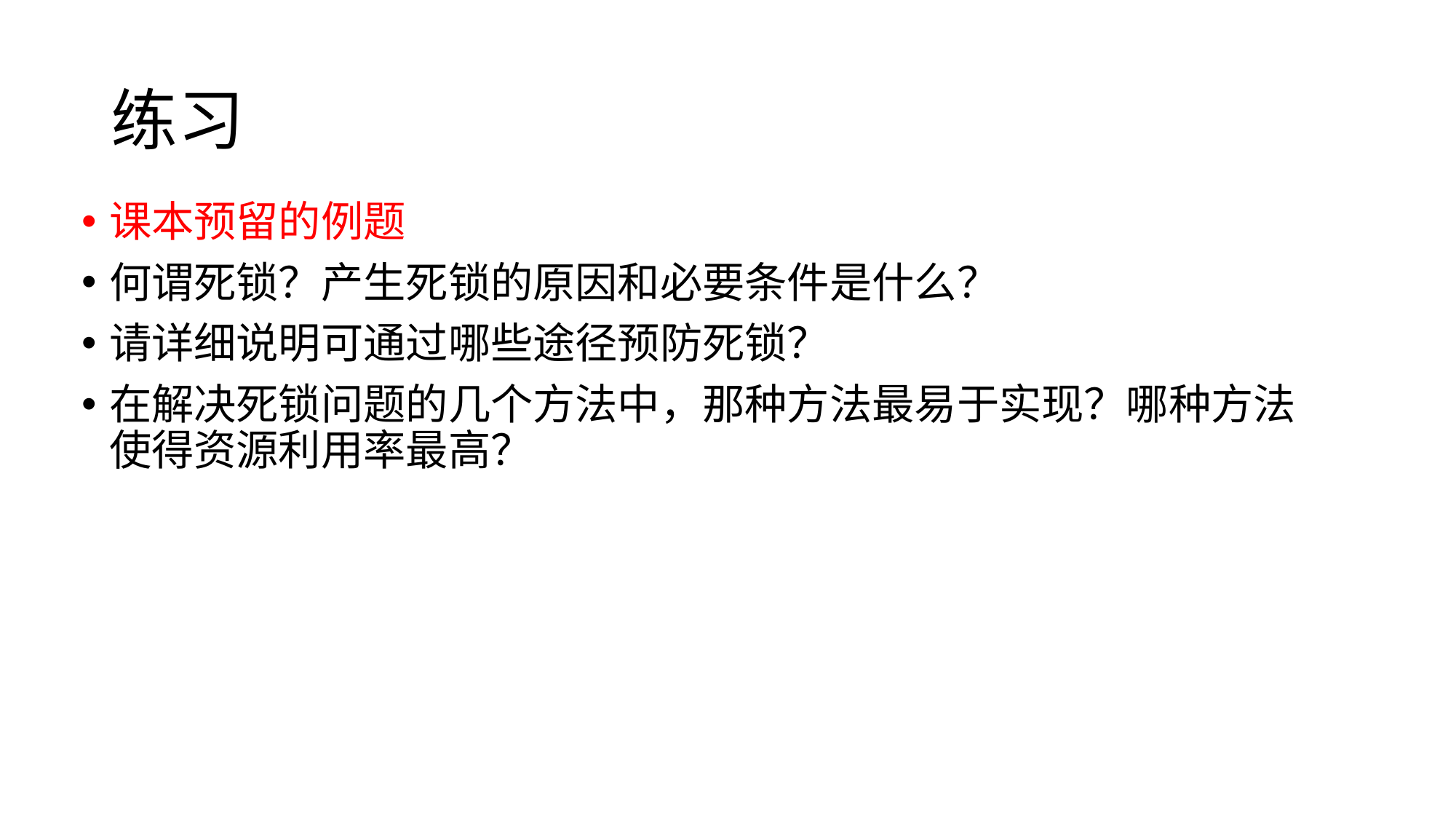

# 练习
课本预留的例题
何谓死锁？产生死锁的原因和必要条件是什么？
请详细说明可通过哪些途径预防死锁？
在解决死锁问题的几个方法中，那种方法最易于实现？哪种方法使得资源利用率最高？